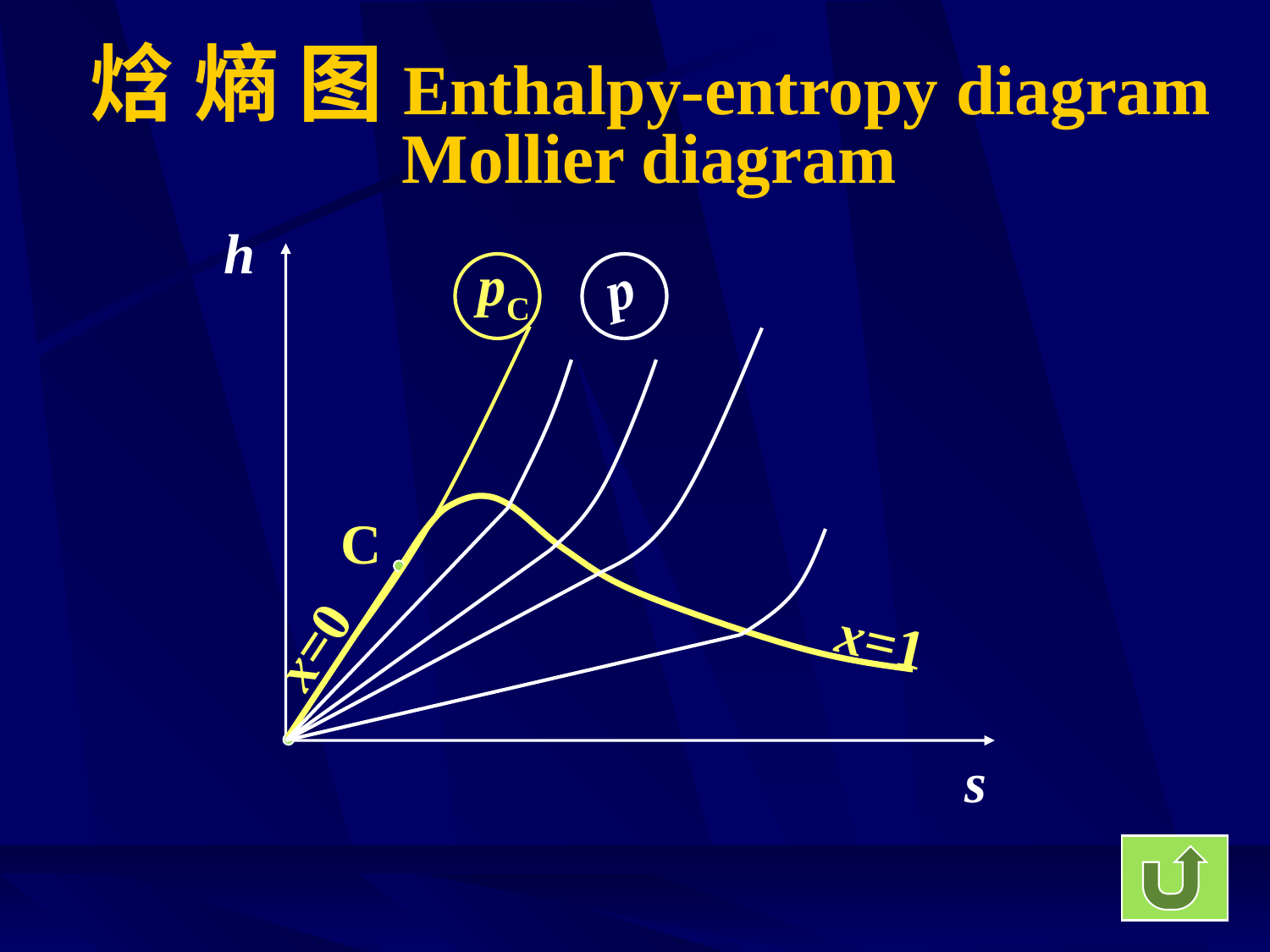

# 焓 熵 图Enthalpy-entropy diagram
Mollier diagram
h

pC

p

C

x=0
x=1

s